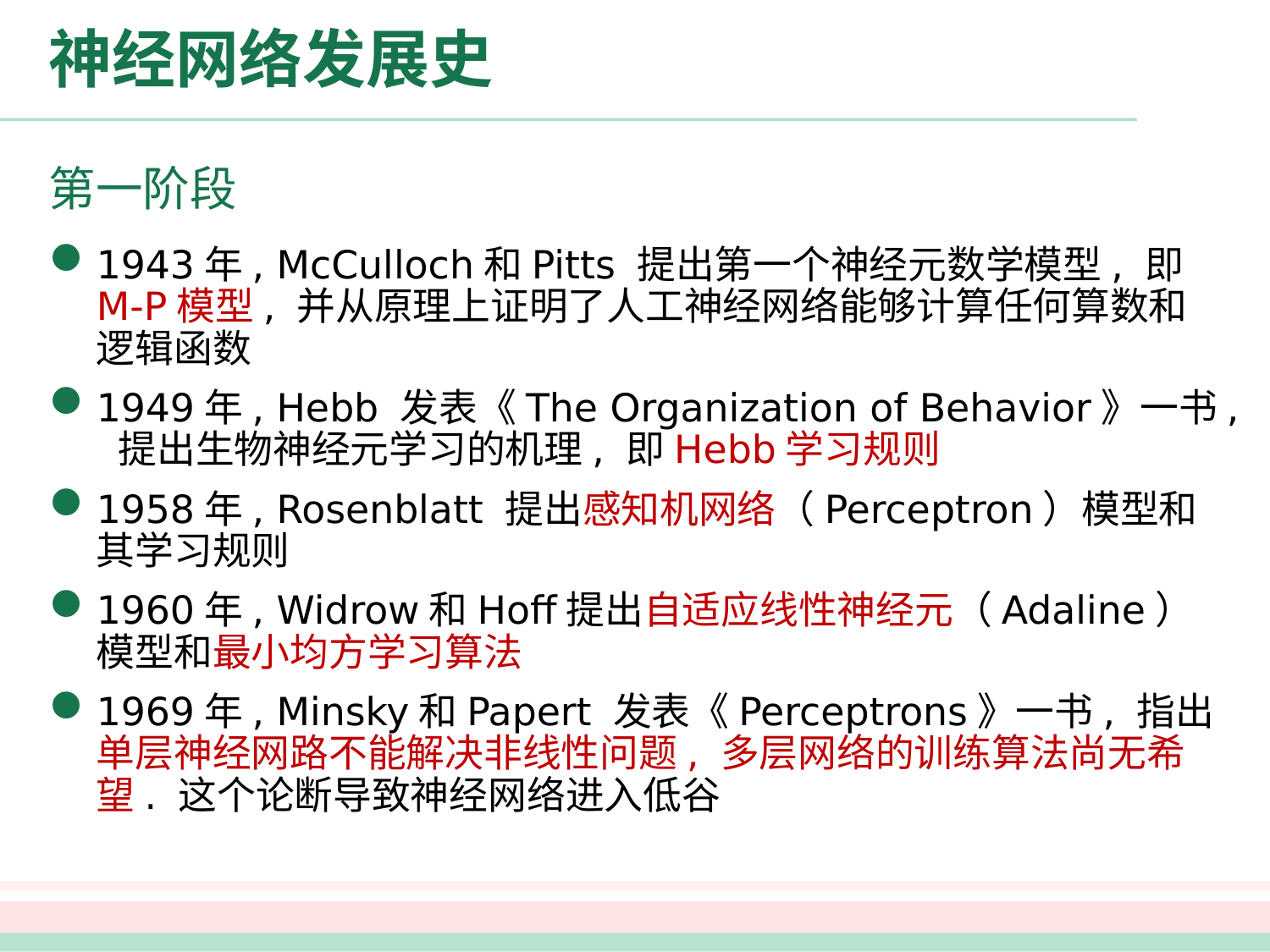

# 神经网络发展史
第一阶段
1943年, McCulloch和Pitts 提出第一个神经元数学模型, 即M-P模型, 并从原理上证明了人工神经网络能够计算任何算数和逻辑函数
1949年, Hebb 发表《The Organization of Behavior》一书, 提出生物神经元学习的机理, 即Hebb学习规则
1958年, Rosenblatt 提出感知机网络（Perceptron）模型和其学习规则
1960年, Widrow和Hoff提出自适应线性神经元（Adaline）模型和最小均方学习算法
1969年, Minsky和Papert 发表《Perceptrons》一书, 指出单层神经网路不能解决非线性问题, 多层网络的训练算法尚无希望. 这个论断导致神经网络进入低谷